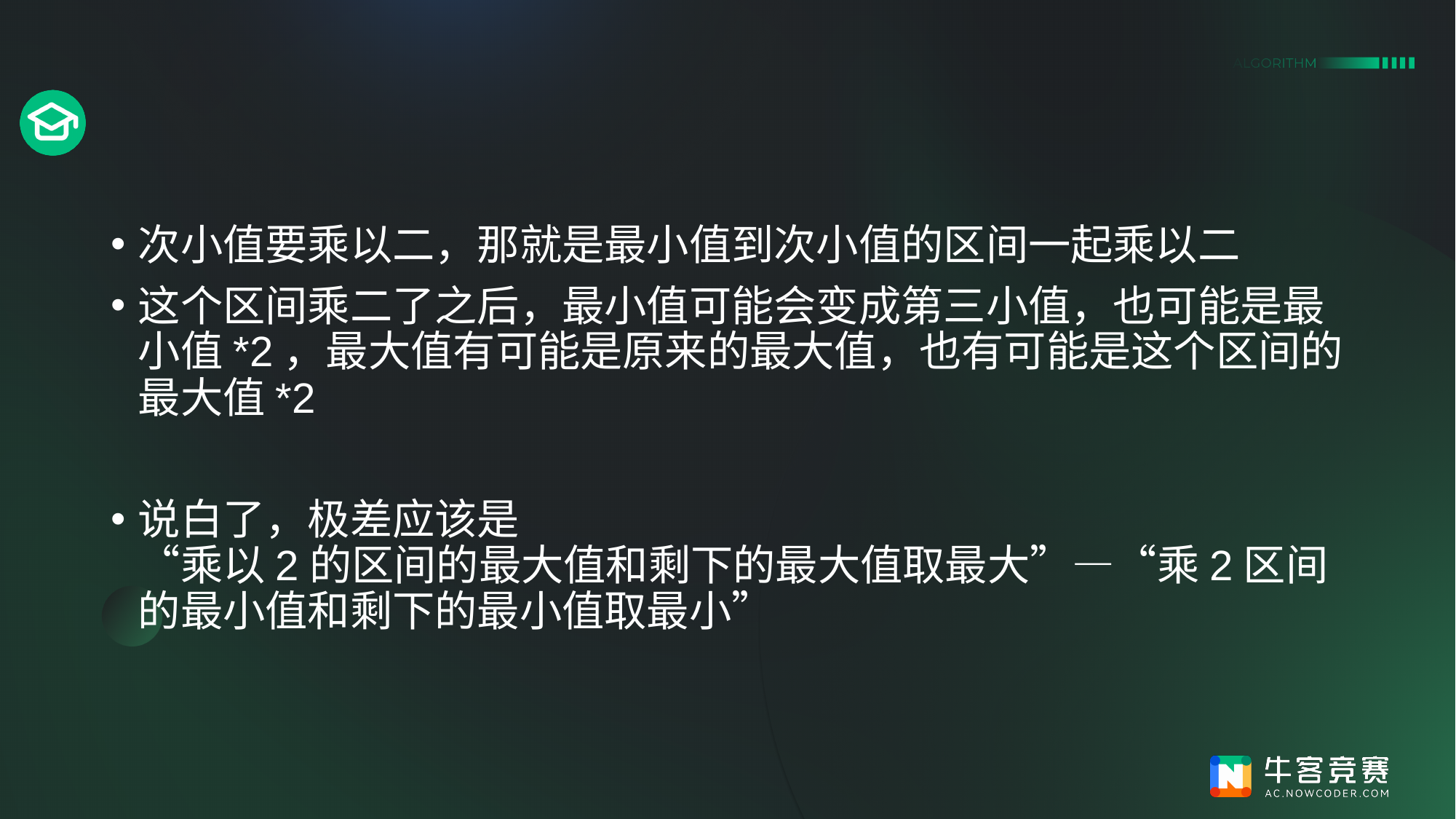

#
次小值要乘以二，那就是最小值到次小值的区间一起乘以二
这个区间乘二了之后，最小值可能会变成第三小值，也可能是最小值*2，最大值有可能是原来的最大值，也有可能是这个区间的最大值*2

说白了，极差应该是
“乘以2的区间的最大值和剩下的最大值取最大”—“乘2区间的最小值和剩下的最小值取最小”